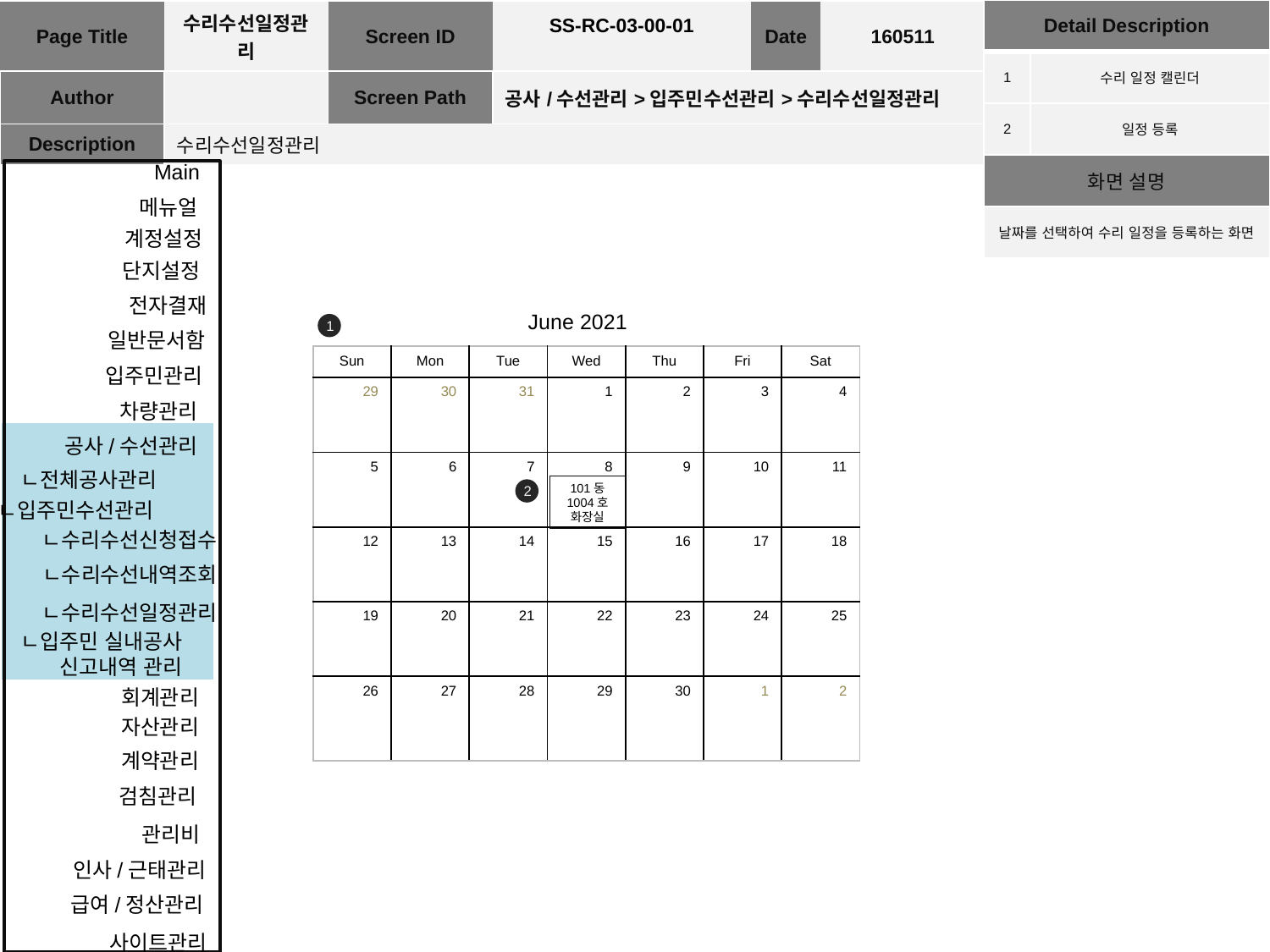

| Detail Description |  |
| --- | --- |
| 1 | 수리 일정 캘린더 |
| 2 | 일정 등록 |
| 화면 설명 |  |
| 날짜를 선택하여 수리 일정을 등록하는 화면 |  |
| Page Title | 수리수선일정관리 | Screen ID | SS-RC-03-00-01 | Date | 160511 |
| --- | --- | --- | --- | --- | --- |
| Author |  | Screen Path | 공사/수선관리>입주민수선관리>수리수선일정관리 |  |  |
| Description | 수리수선일정관리 |  |  |  |  |
Main

메뉴얼
계정설정
단지설정
전자결재
June 2021
1

일반문서함
| Sun | Mon | Tue | Wed | Thu | Fri | Sat |
| --- | --- | --- | --- | --- | --- | --- |
| 29 | 30 | 31 | 1 | 2 | 3 | 4 |
| 5 | 6 | 7 | 8 | 9 | 10 | 11 |
| 12 | 13 | 14 | 15 | 16 | 17 | 18 |
| 19 | 20 | 21 | 22 | 23 | 24 | 25 |
| 26 | 27 | 28 | 29 | 30 | 1 | 2 |
입주민관리
차량관리

공사/수선관리
ㄴ전체공사관리
2

101동 1004호 화장실
ㄴ입주민수선관리
ㄴ수리수선신청접수
ㄴ수리수선내역조회
ㄴ수리수선일정관리
ㄴ입주민 실내공사 신고내역 관리
회계관리
자산관리
계약관리
검침관리
관리비
인사/근태관리
급여/정산관리
사이트관리